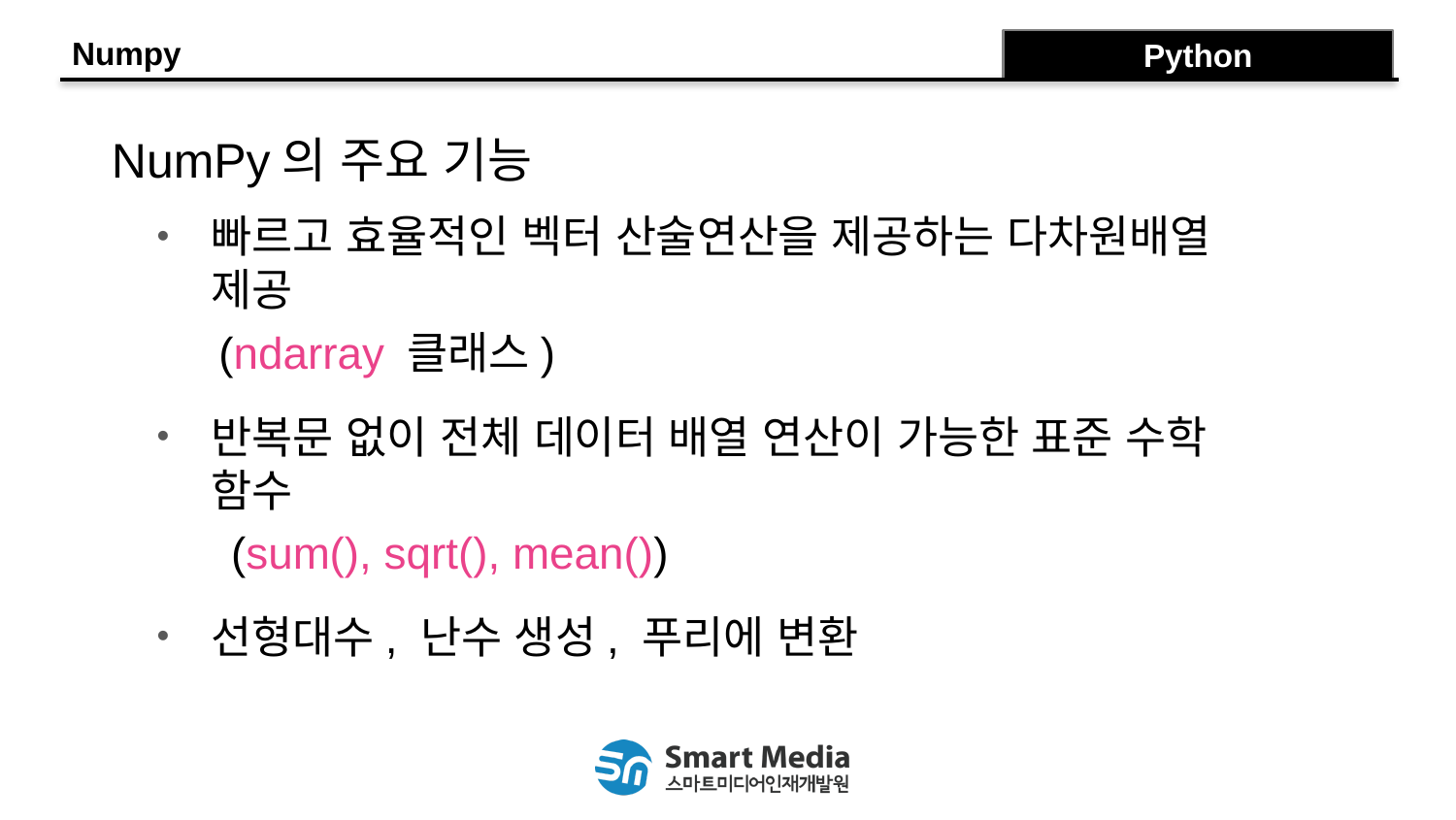

Numpy
Python
NumPy의 주요 기능
빠르고 효율적인 벡터 산술연산을 제공하는 다차원배열 제공
     (ndarray 클래스)

반복문 없이 전체 데이터 배열 연산이 가능한 표준 수학 함수
      (sum(), sqrt(), mean())

선형대수, 난수 생성, 푸리에 변환